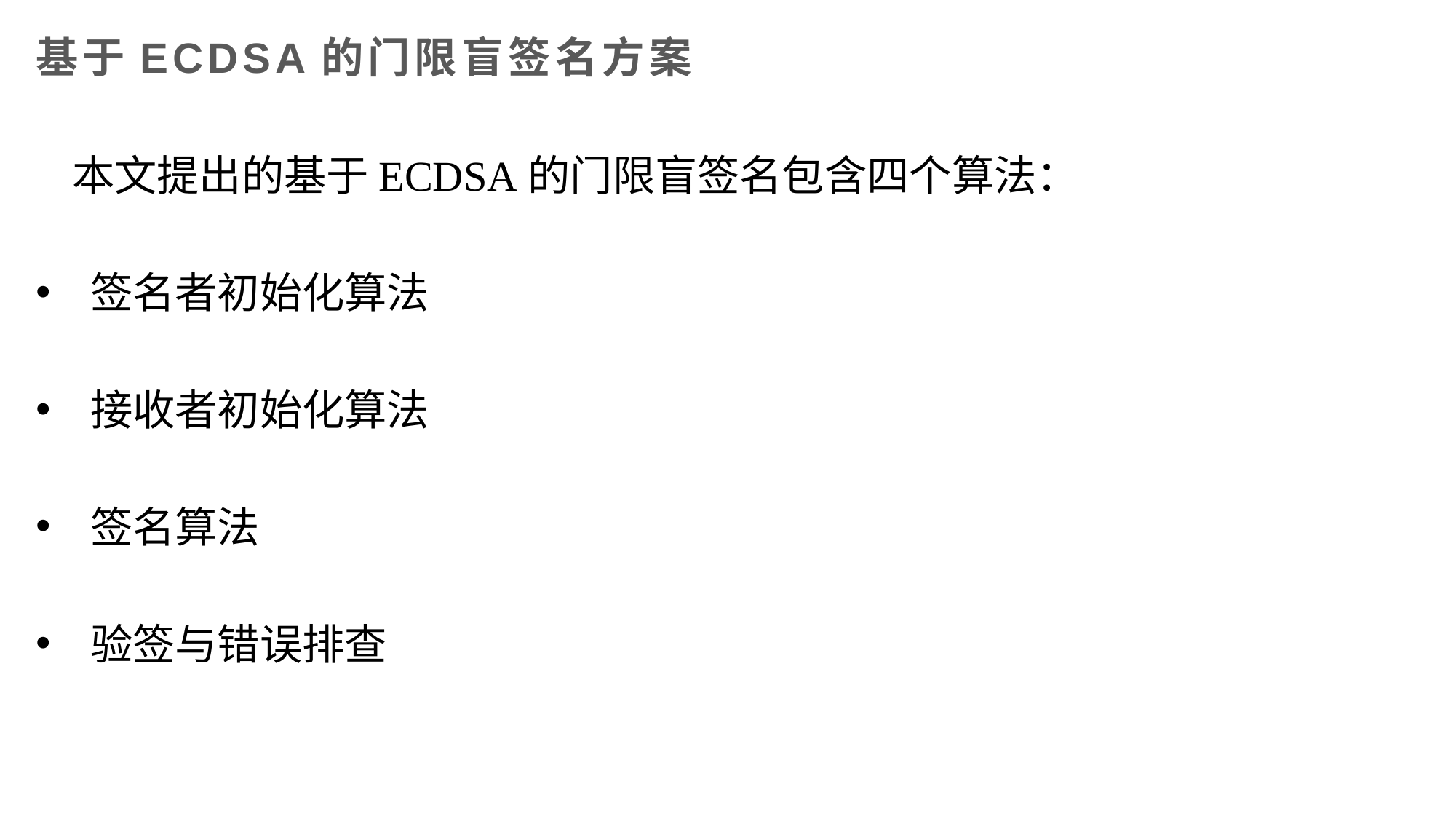

# 基于ECDSA的门限盲签名方案
本文提出的基于ECDSA的门限盲签名包含四个算法：
签名者初始化算法
接收者初始化算法
签名算法
验签与错误排查